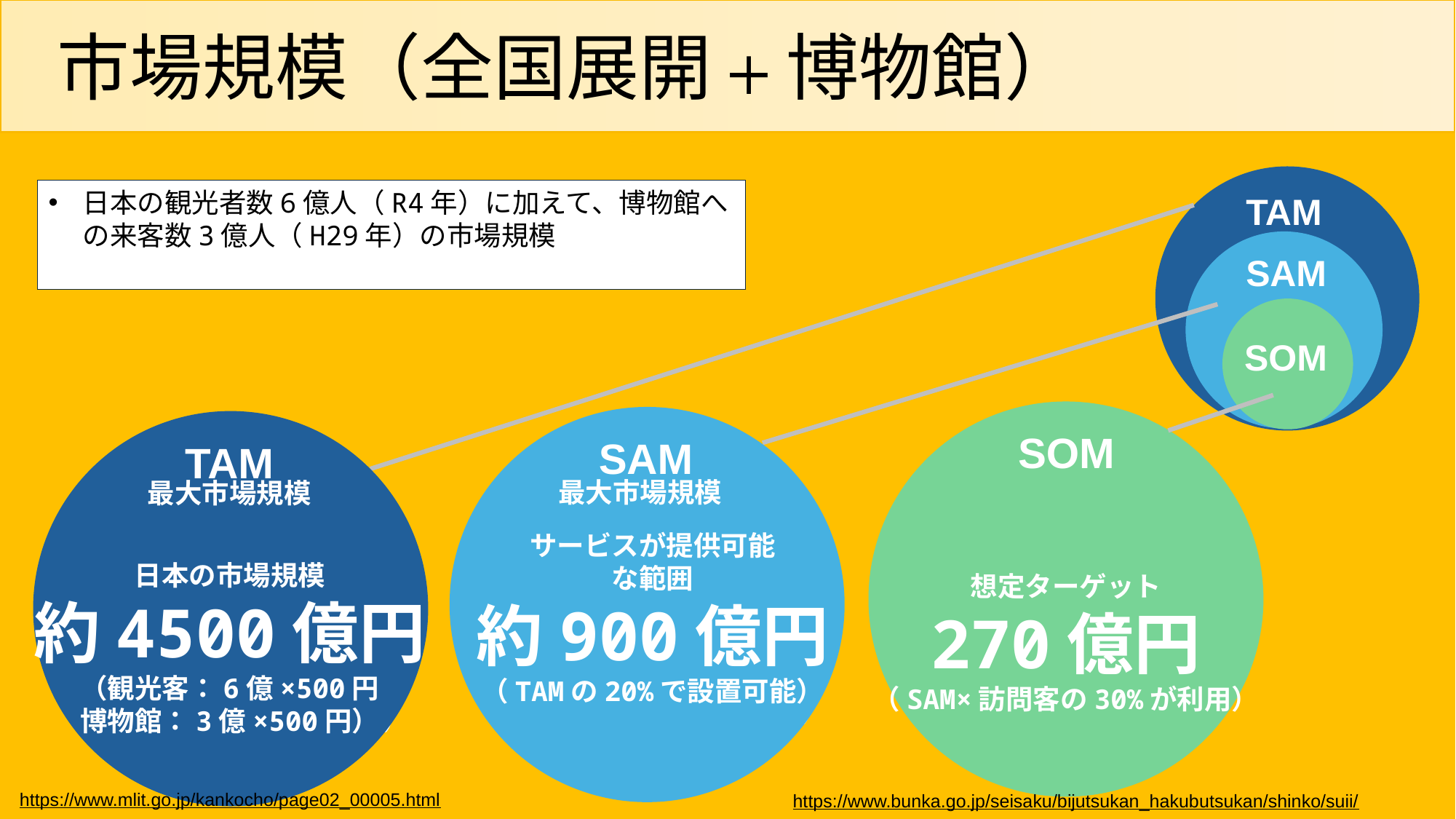

毎年、どのくらいの被害が赤潮によって出ているのか

市場規模（全国展開+博物館）

日本の観光者数6億人（R4年）に加えて、博物館への来客数3億人（H29年）の市場規模

TAM

SAM

SOM

SOM
SAM
TAM
最大市場規模
最大市場規模
サービスが提供可能
な範囲
約900億円
（TAMの20%で設置可能）

日本の市場規模
約4500億円
（観光客：6億×500円
博物館：3億×500円）
想定ターゲット
270億円
（SAM×訪問客の30%が利用）
5,000(円)×9万(人)
5,000(円)×2100万(人)
5,000(円)×6000万(人)
https://www.mlit.go.jp/kankocho/page02_00005.html
https://www.bunka.go.jp/seisaku/bijutsukan_hakubutsukan/shinko/suii/